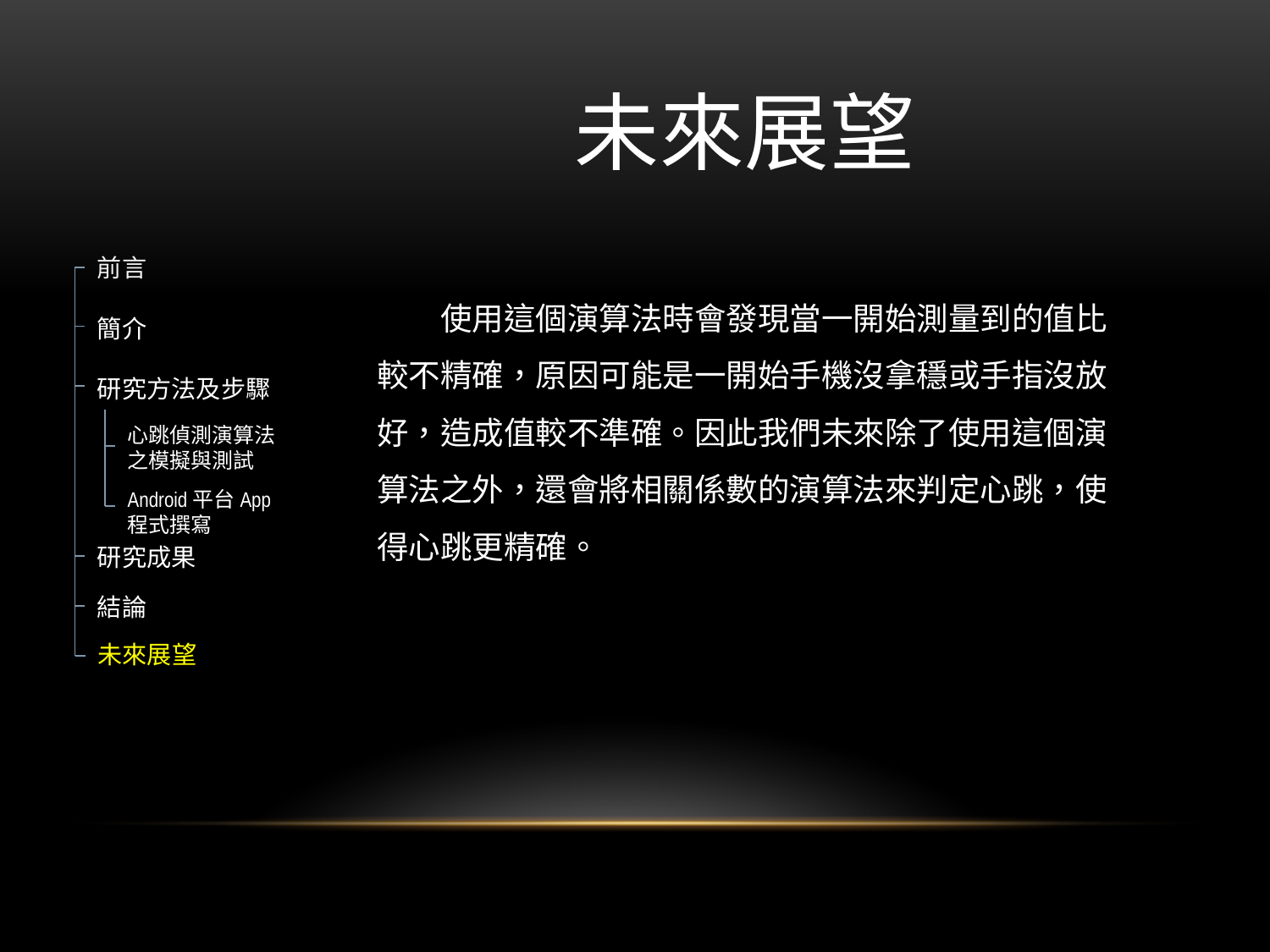

# 未來展望
前言
簡介
研究方法及步驟
心跳偵測演算法之模擬與測試
Android平台App
程式撰寫
研究成果
結論
未來展望
　　使用這個演算法時會發現當一開始測量到的值比較不精確，原因可能是一開始手機沒拿穩或手指沒放好，造成值較不準確。因此我們未來除了使用這個演算法之外，還會將相關係數的演算法來判定心跳，使得心跳更精確。